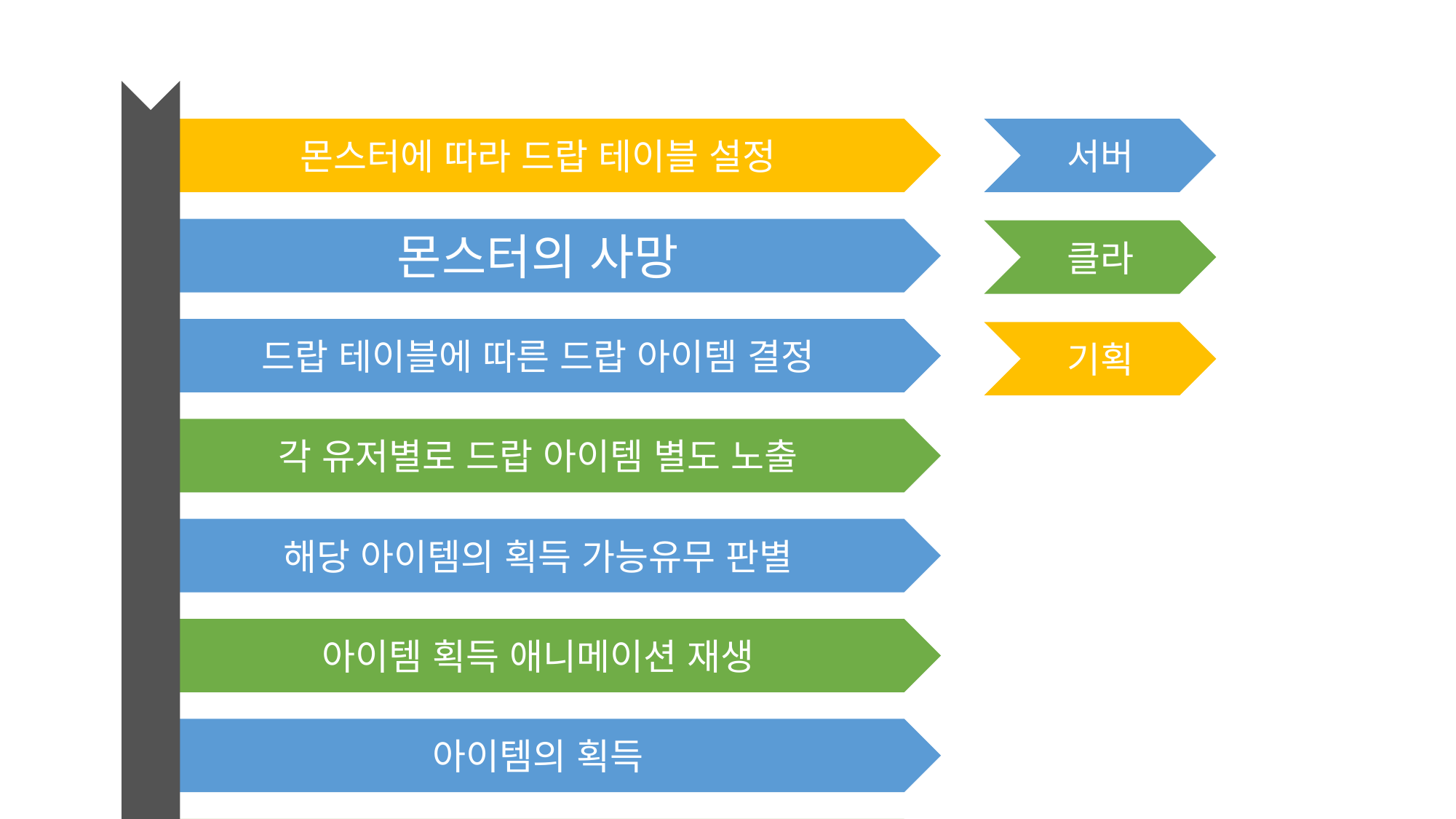

몬스터에 따라 드랍 테이블 설정
서버
몬스터의 사망
클라
드랍 테이블에 따른 드랍 아이템 결정
기획
각 유저별로 드랍 아이템 별도 노출

해당 아이템의 획득 가능유무 판별
아이템 획득 애니메이션 재생
아이템의 획득
해당 아이템의 카운트 증가 및 획득문구 노출